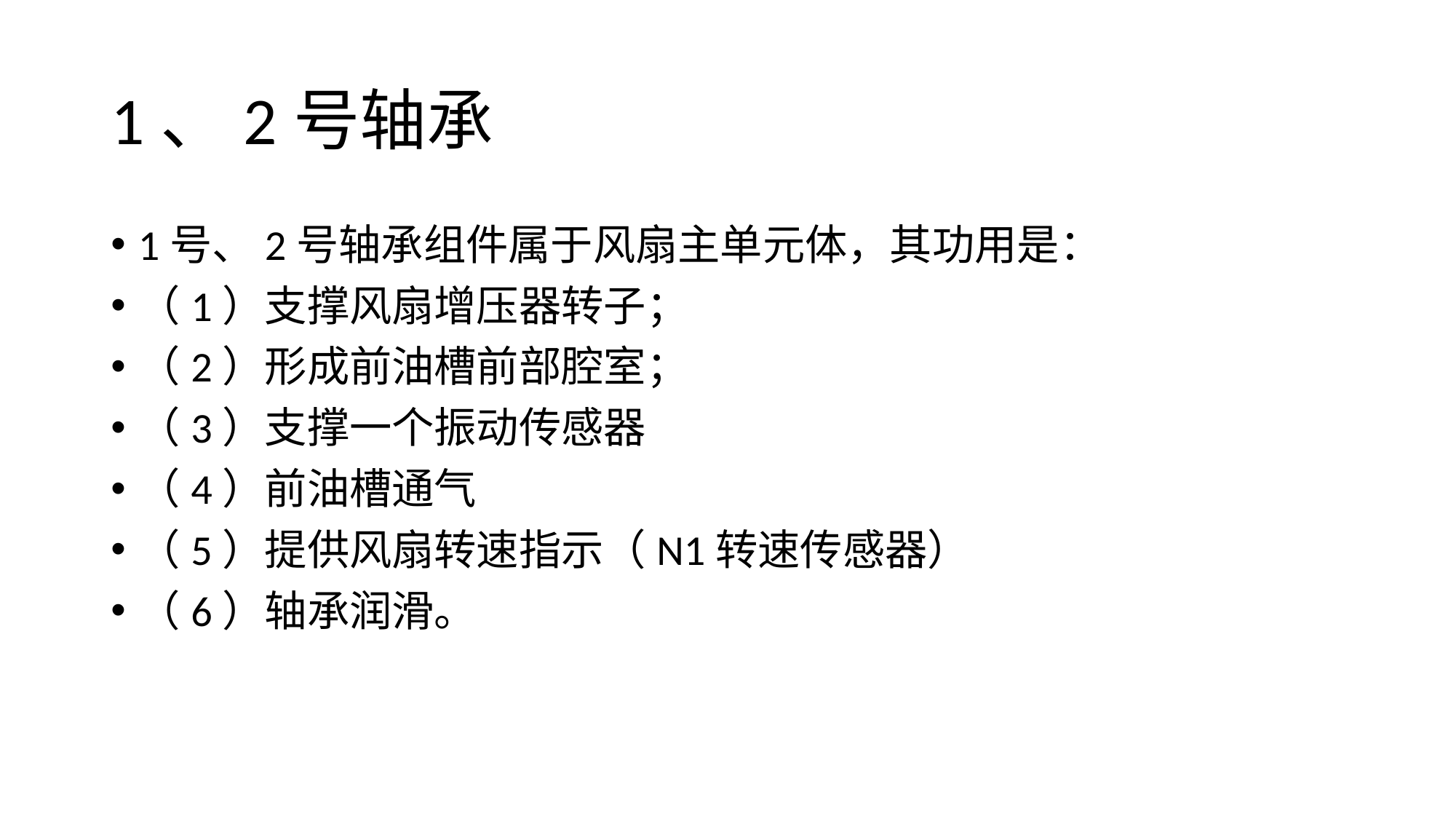

# 1、2号轴承
1号、2号轴承组件属于风扇主单元体，其功用是：
（1）支撑风扇增压器转子；
（2）形成前油槽前部腔室；
（3）支撑一个振动传感器
（4）前油槽通气
（5）提供风扇转速指示（N1转速传感器）
（6）轴承润滑。